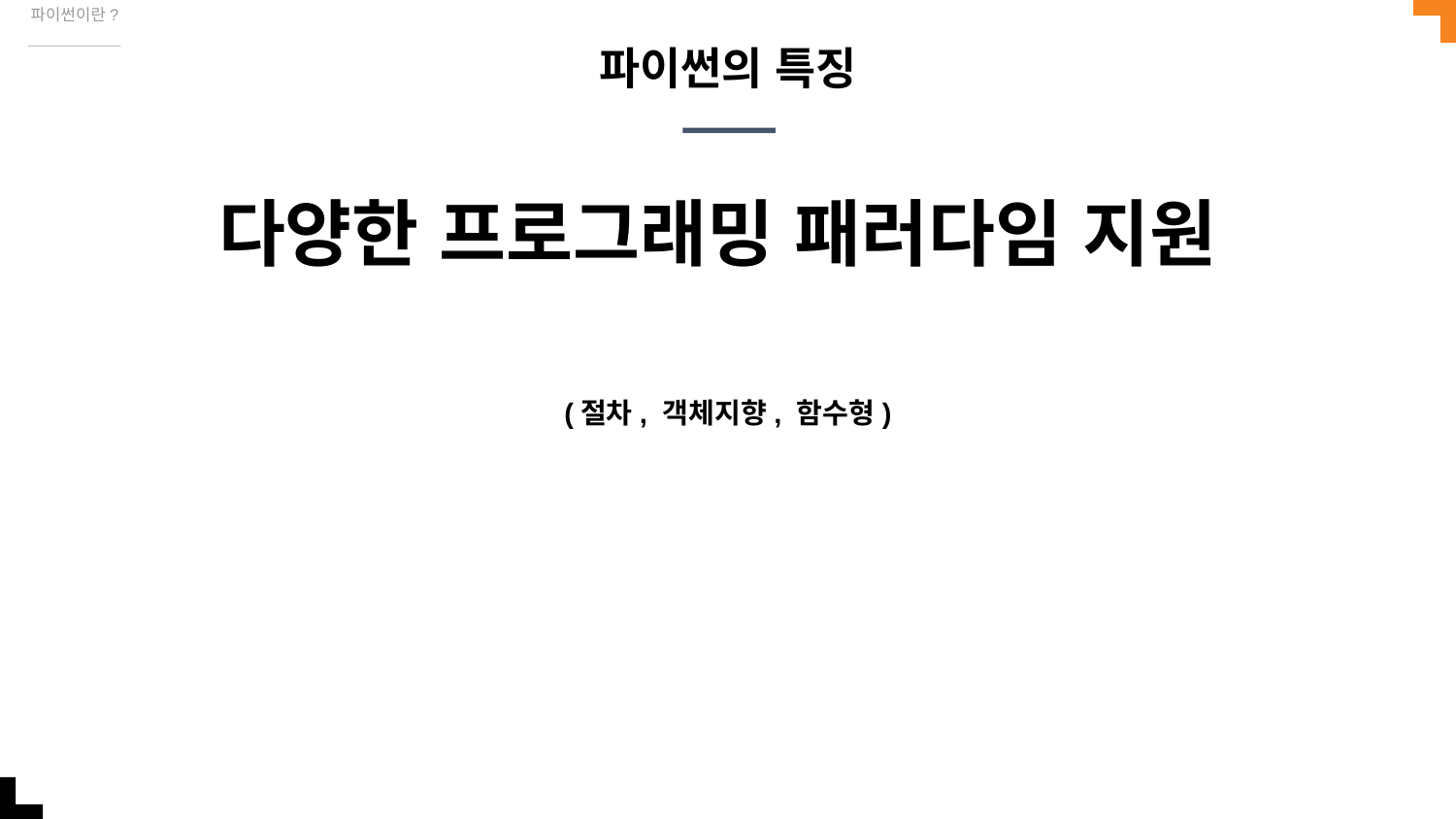

파이썬이란?
파이썬의 특징
다양한 프로그래밍 패러다임 지원

(절차, 객체지향, 함수형)